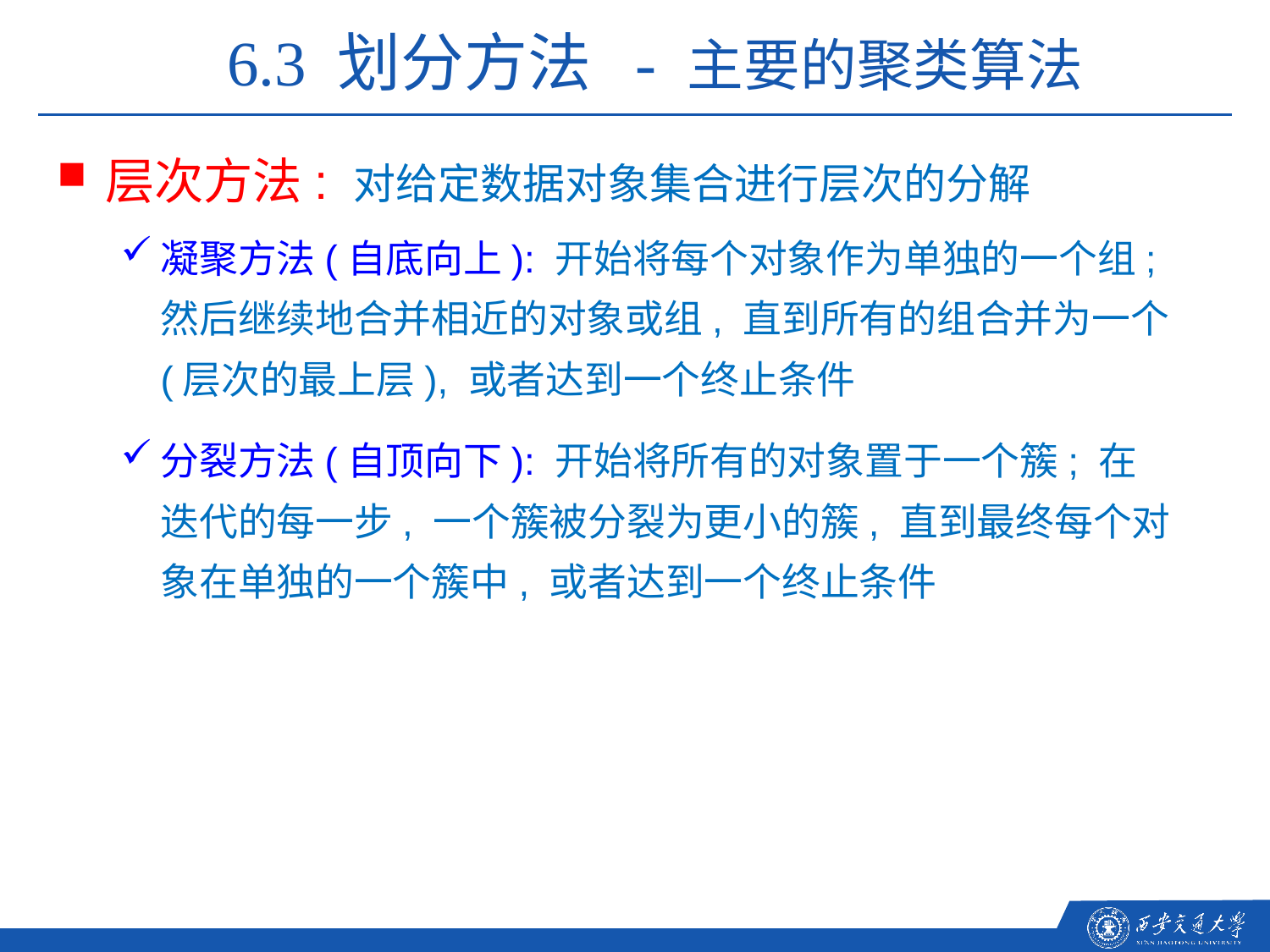

6.3 划分方法  - 主要的聚类算法
层次方法: 对给定数据对象集合进行层次的分解
凝聚方法(自底向上): 开始将每个对象作为单独的一个组; 然后继续地合并相近的对象或组, 直到所有的组合并为一个(层次的最上层), 或者达到一个终止条件
分裂方法(自顶向下): 开始将所有的对象置于一个簇; 在迭代的每一步, 一个簇被分裂为更小的簇, 直到最终每个对象在单独的一个簇中, 或者达到一个终止条件